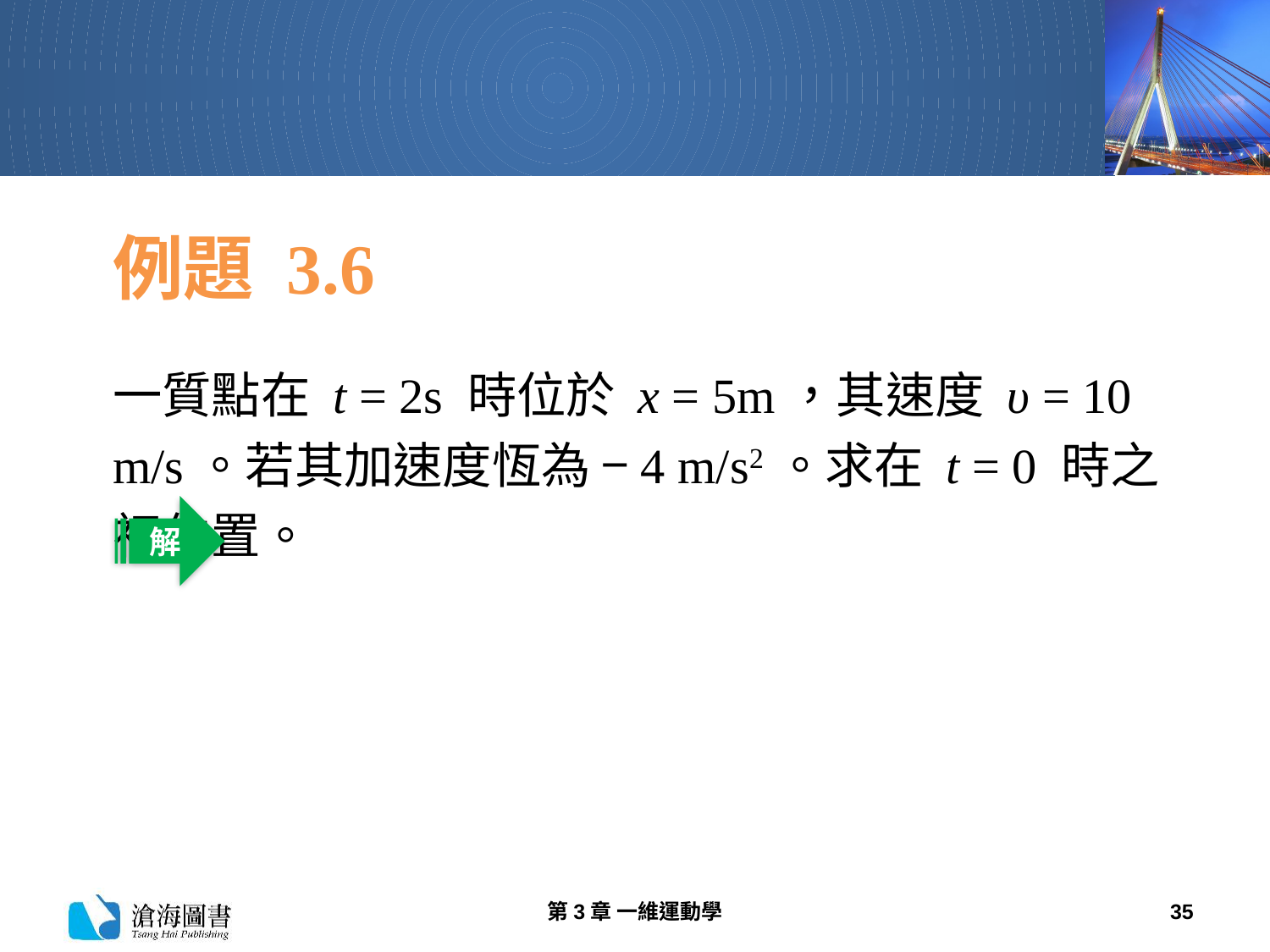

# 例題 3.6
一質點在 t = 2s 時位於 x = 5m，其速度 υ = 10 m/s。若其加速度恆為 −4 m/s2。求在 t = 0 時之初位置。
解
第3章 一維運動學
35